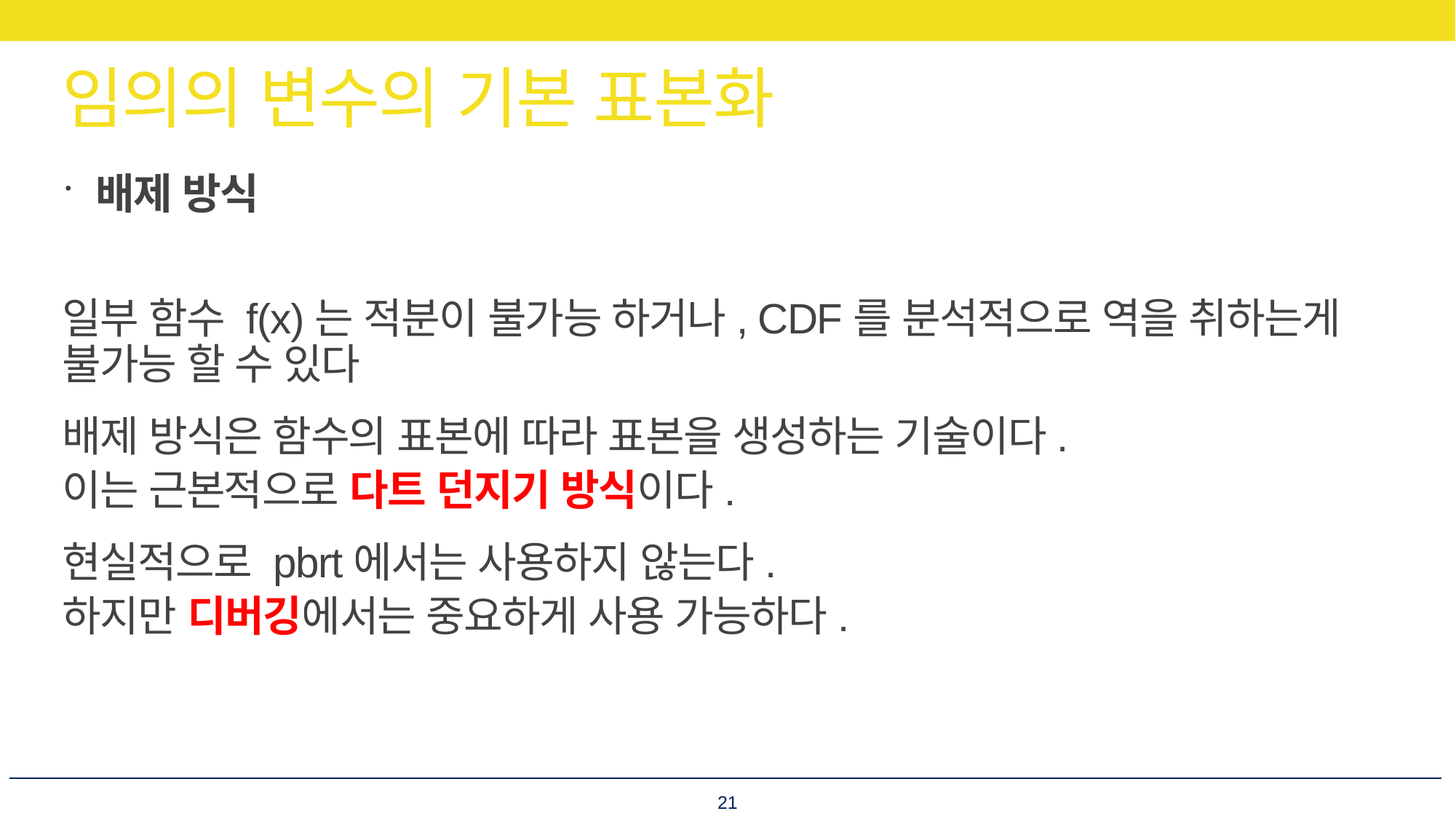

# 임의의 변수의 기본 표본화
배제 방식

일부 함수 f(x)는 적분이 불가능 하거나, CDF를 분석적으로 역을 취하는게 불가능 할 수 있다

배제 방식은 함수의 표본에 따라 표본을 생성하는 기술이다.
이는 근본적으로 다트 던지기 방식이다.

현실적으로 pbrt에서는 사용하지 않는다.
하지만 디버깅에서는 중요하게 사용 가능하다.
21